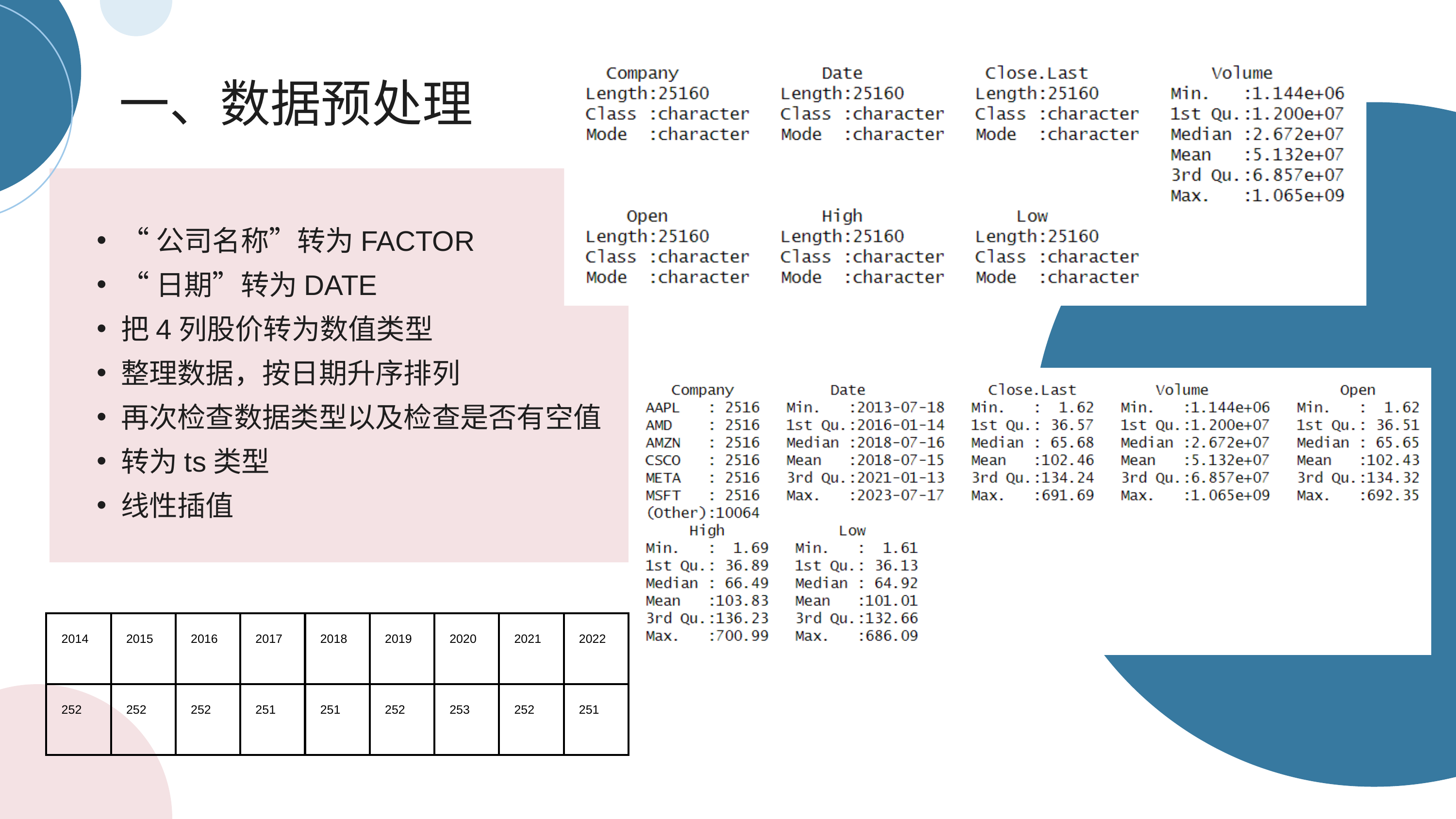

一、数据预处理

“公司名称”转为FACTOR
“日期”转为DATE
把4列股价转为数值类型
整理数据，按日期升序排列
再次检查数据类型以及检查是否有空值
转为ts类型
线性插值

| 2014 | 2015 | 2016 | 2017 | 2018 | 2019 | 2020 | 2021 | 2022 |
| --- | --- | --- | --- | --- | --- | --- | --- | --- |
| 252 | 252 | 252 | 251 | 251 | 252 | 253 | 252 | 251 |